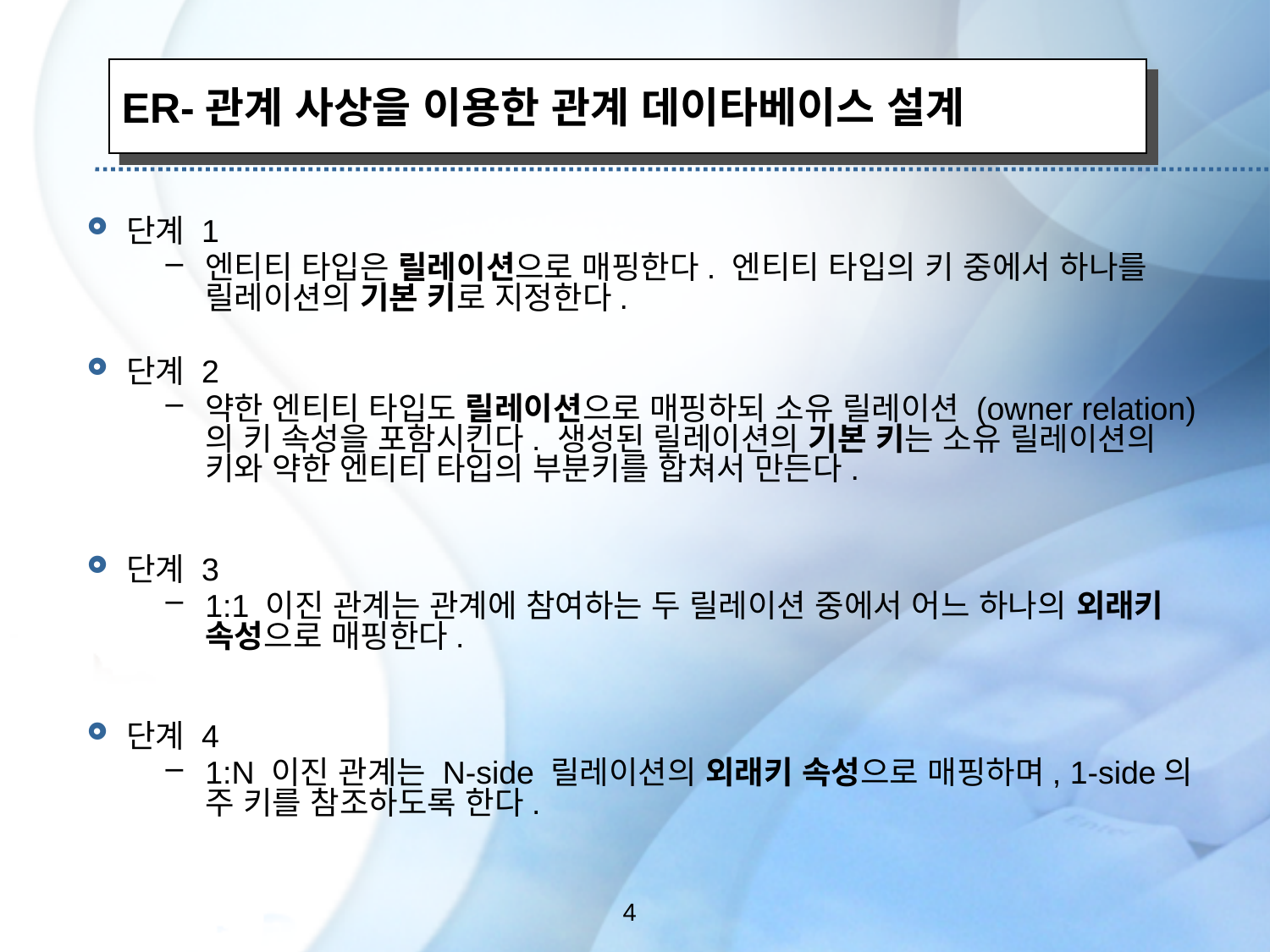

ER-관계 사상을 이용한 관계 데이타베이스 설계
단계 1
엔티티 타입은 릴레이션으로 매핑한다. 엔티티 타입의 키 중에서 하나를 릴레이션의 기본 키로 지정한다.

단계 2
약한 엔티티 타입도 릴레이션으로 매핑하되 소유 릴레이션 (owner relation)의 키 속성을 포함시킨다. 생성된 릴레이션의 기본 키는 소유 릴레이션의 키와 약한 엔티티 타입의 부분키를 합쳐서 만든다.

단계 3
1:1 이진 관계는 관계에 참여하는 두 릴레이션 중에서 어느 하나의 외래키 속성으로 매핑한다.

단계 4
1:N 이진 관계는 N-side 릴레이션의 외래키 속성으로 매핑하며, 1-side의 주 키를 참조하도록 한다.
4